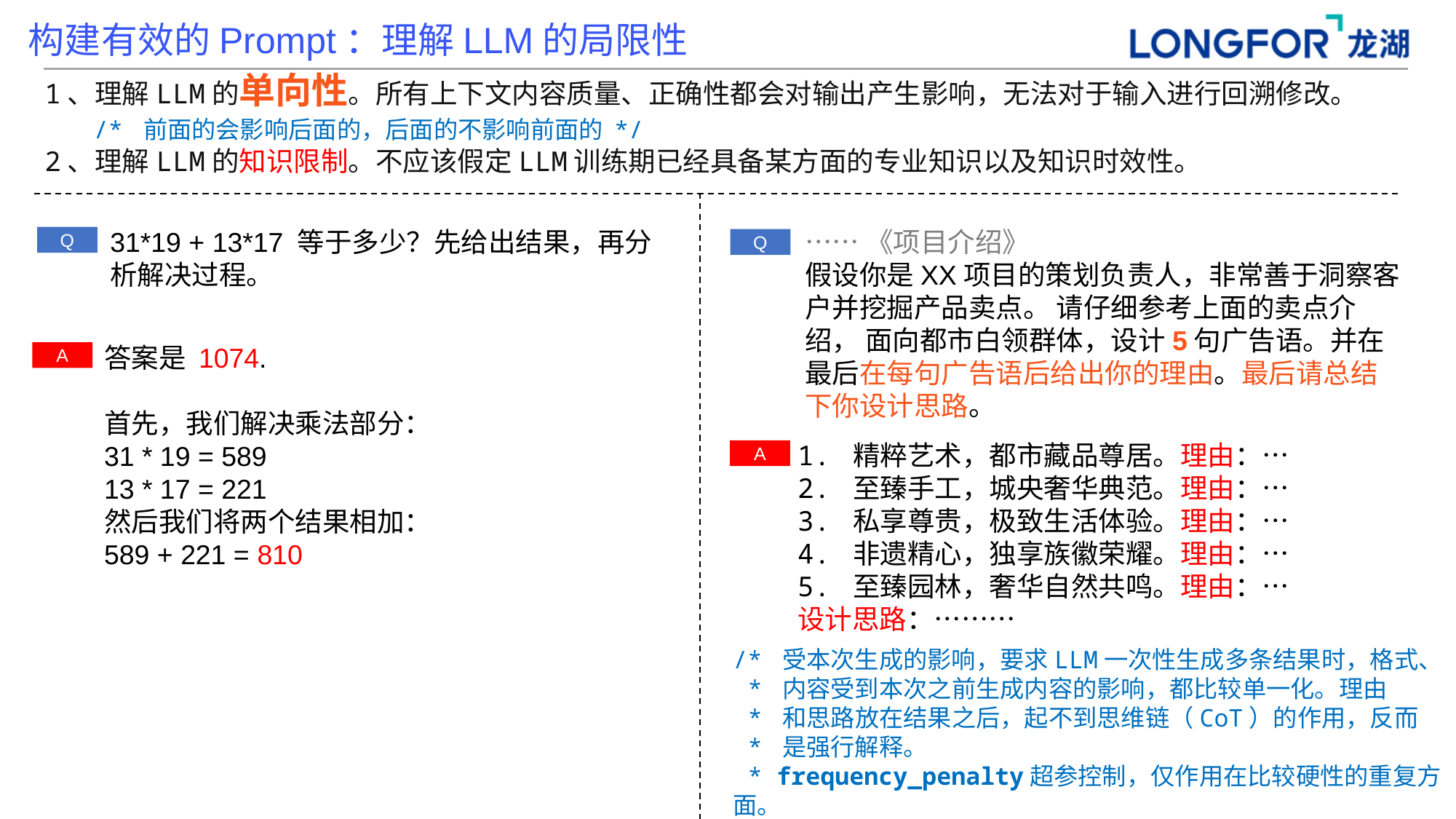

构建有效的Prompt：理解LLM的局限性
1、理解LLM的单向性。所有上下文内容质量、正确性都会对输出产生影响，无法对于输入进行回溯修改。
   /* 前面的会影响后面的，后面的不影响前面的 */
2、理解LLM的知识限制。不应该假定LLM训练期已经具备某方面的专业知识以及知识时效性。
31*19 + 13*17 等于多少？先给出结果，再分析解决过程。
……《项目介绍》
假设你是XX项目的策划负责人，非常善于洞察客户并挖掘产品卖点。 请仔细参考上面的卖点介绍， 面向都市白领群体，设计5句广告语。并在最后在每句广告语后给出你的理由。最后请总结下你设计思路。

Q
Q
答案是 1074.

首先，我们解决乘法部分：
31 * 19 = 589
13 * 17 = 221
然后我们将两个结果相加：
589 + 221 = 810
A
1. 精粹艺术，都市藏品尊居。理由：…
2. 至臻手工，城央奢华典范。理由：…
3. 私享尊贵，极致生活体验。理由：…
4. 非遗精心，独享族徽荣耀。理由：…
5. 至臻园林，奢华自然共鸣。理由：…
设计思路：………
A
/* 受本次生成的影响，要求LLM一次性生成多条结果时，格式、
 * 内容受到本次之前生成内容的影响，都比较单一化。理由
 * 和思路放在结果之后，起不到思维链（CoT）的作用，反而
 * 是强行解释。
 * frequency_penalty超参控制，仅作用在比较硬性的重复方面。
 */